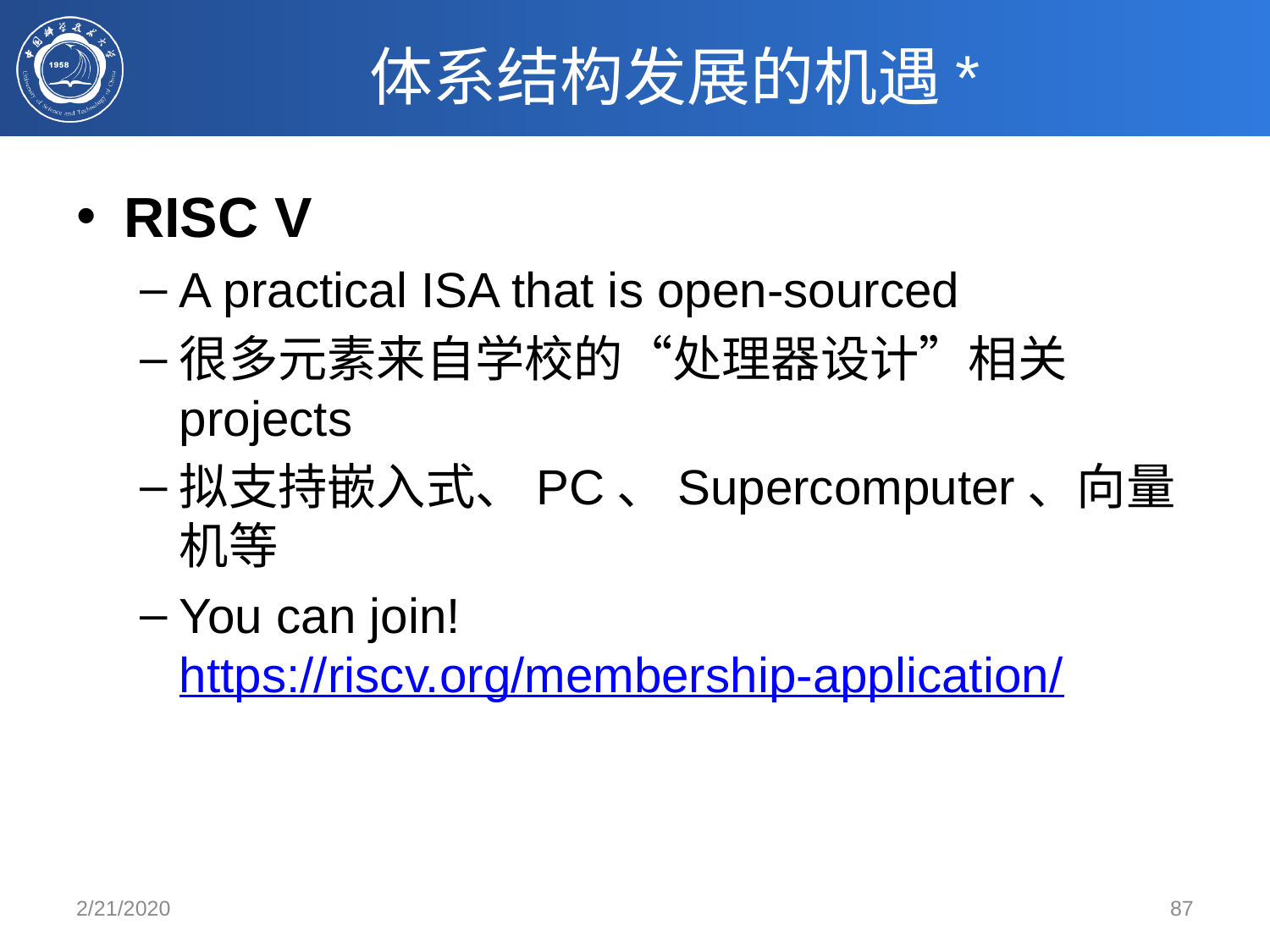

# 体系结构发展的机遇*
RISC V
A practical ISA that is open-sourced
很多元素来自学校的“处理器设计”相关projects
拟支持嵌入式、PC、Supercomputer、向量机等
You can join! https://riscv.org/membership-application/

2/21/2020
87